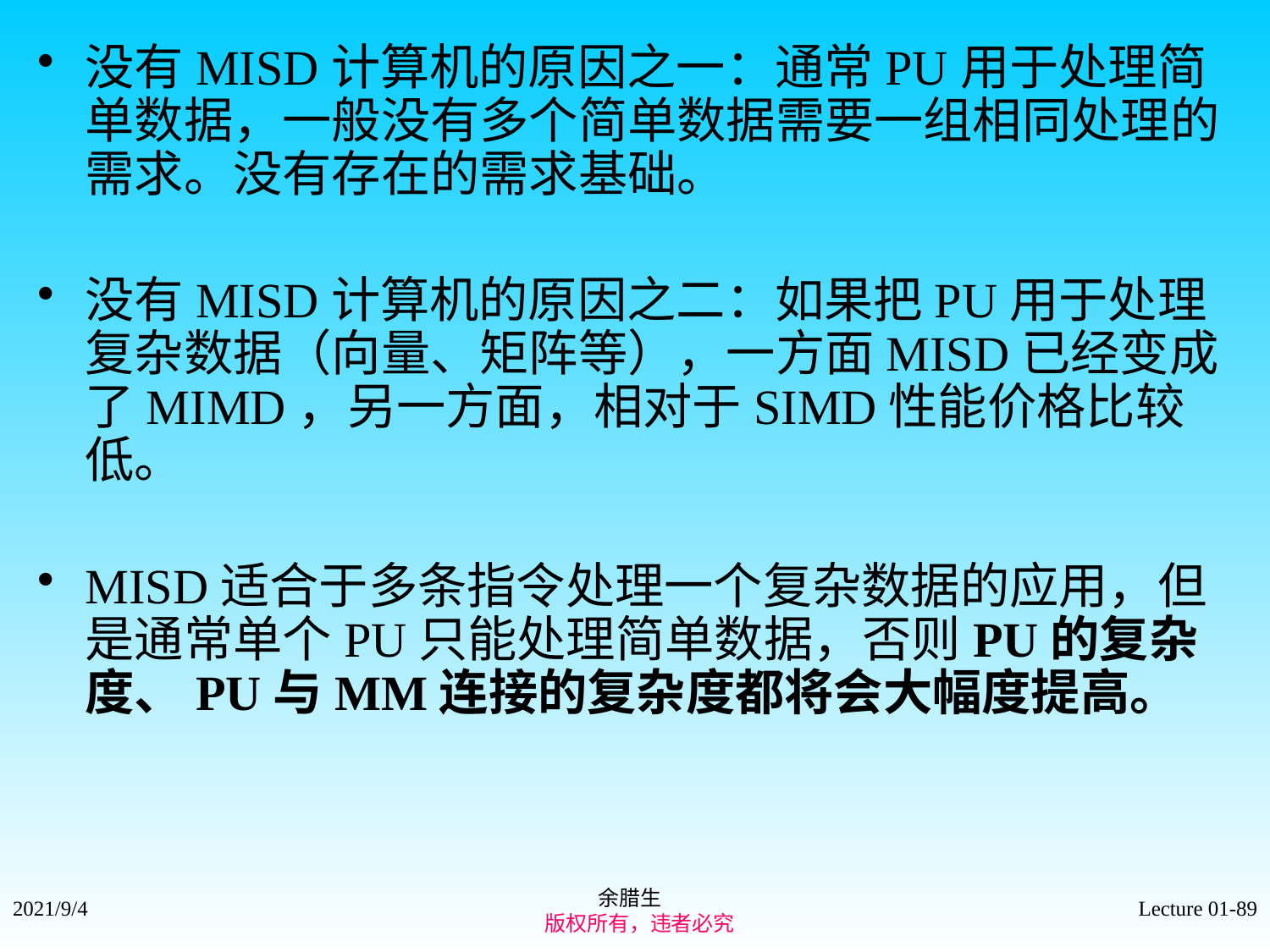

没有MISD计算机的原因之一：通常PU用于处理简单数据，一般没有多个简单数据需要一组相同处理的需求。没有存在的需求基础。

没有MISD计算机的原因之二：如果把PU用于处理复杂数据（向量、矩阵等），一方面MISD已经变成了MIMD，另一方面，相对于SIMD性能价格比较低。

MISD适合于多条指令处理一个复杂数据的应用，但是通常单个PU只能处理简单数据，否则PU的复杂度、PU与MM连接的复杂度都将会大幅度提高。
余腊生
 版权所有，违者必究
2021/9/4
Lecture 01-89